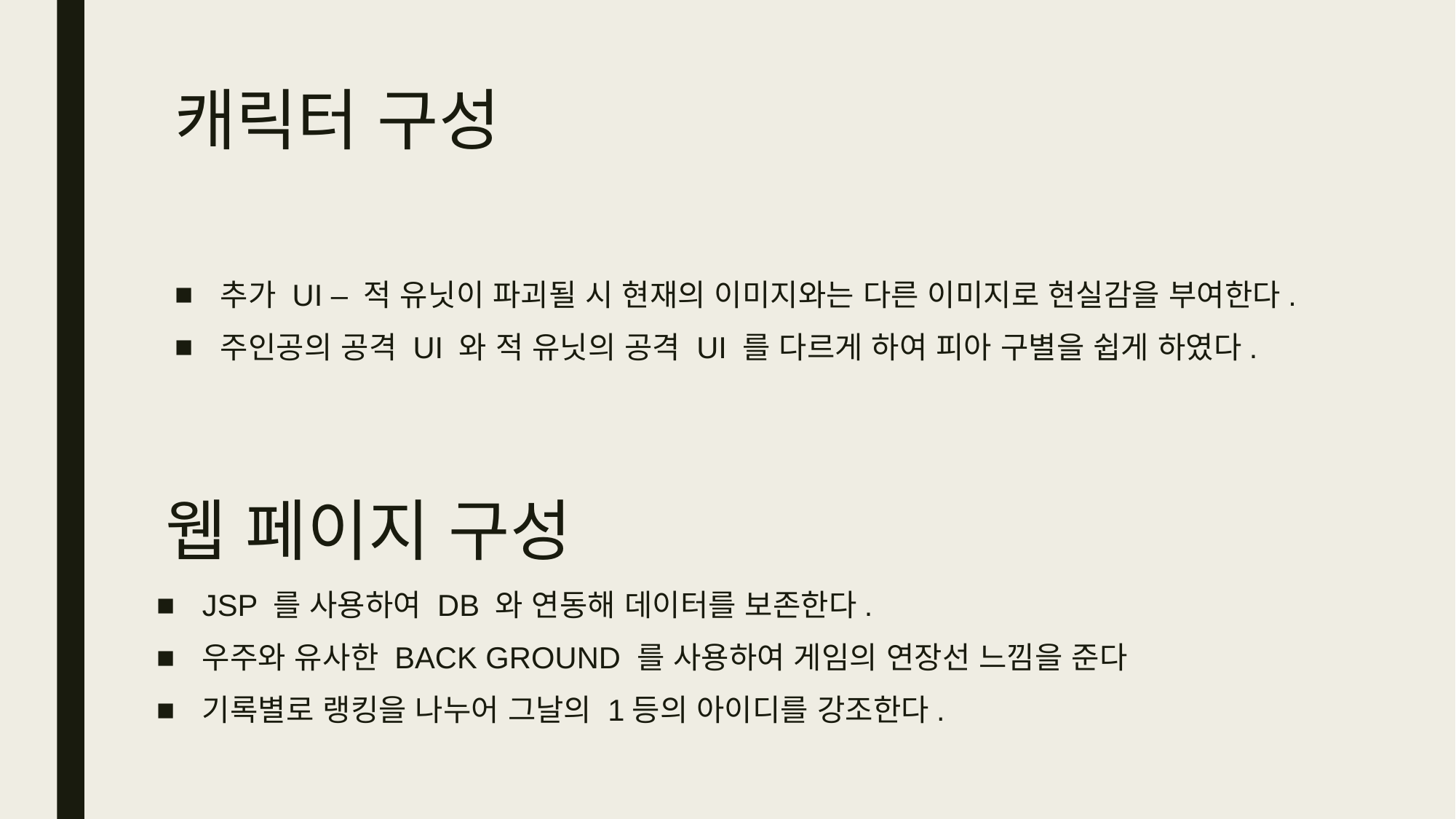

# 캐릭터 구성
추가 UI – 적 유닛이 파괴될 시 현재의 이미지와는 다른 이미지로 현실감을 부여한다.
주인공의 공격 UI 와 적 유닛의 공격 UI 를 다르게 하여 피아 구별을 쉽게 하였다.
웹 페이지 구성
JSP 를 사용하여 DB 와 연동해 데이터를 보존한다.
우주와 유사한 BACK GROUND 를 사용하여 게임의 연장선 느낌을 준다
기록별로 랭킹을 나누어 그날의 1등의 아이디를 강조한다.